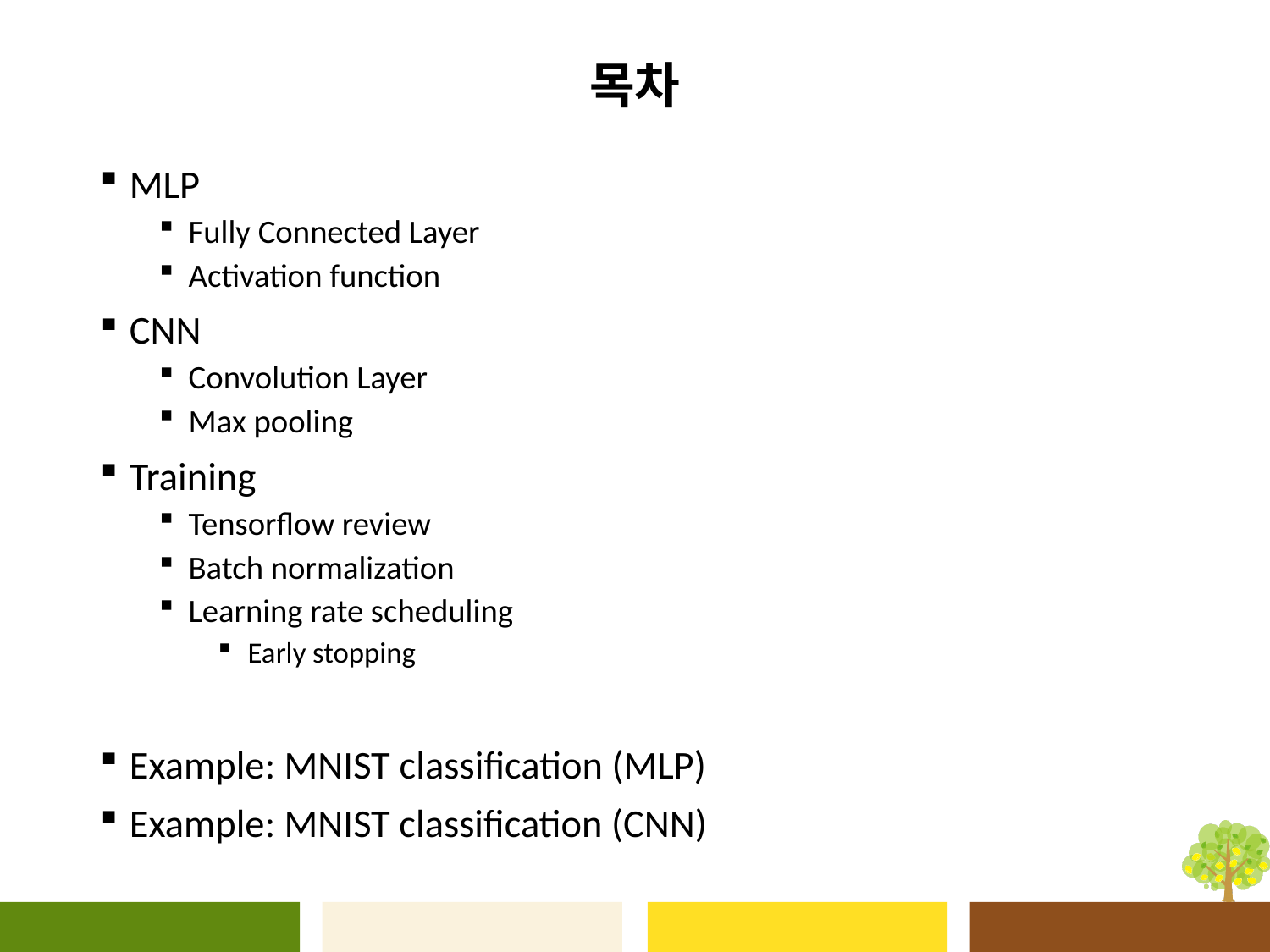

# 목차
MLP
Fully Connected Layer
Activation function
CNN
Convolution Layer
Max pooling
Training
Tensorflow review
Batch normalization
Learning rate scheduling
Early stopping

Example: MNIST classification (MLP)
Example: MNIST classification (CNN)